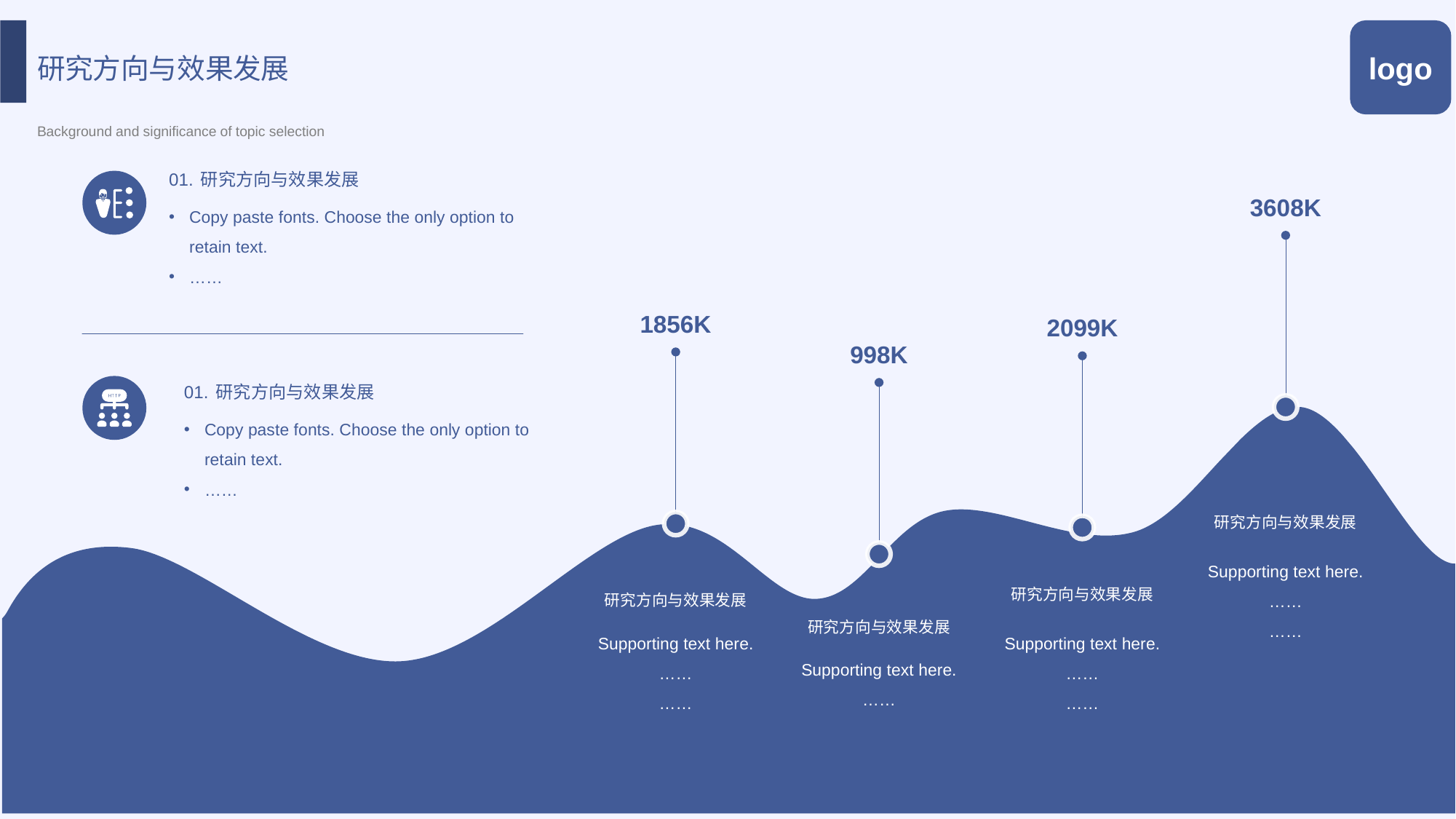

研究方向与效果发展

Background and significance of topic selection
logo
01.研究方向与效果发展
Copy paste fonts. Choose the only option to retain text.
……

3608K

研究方向与效果发展
Supporting text here.
……
……
1856K

研究方向与效果发展
Supporting text here.
……
……
2099K

研究方向与效果发展
Supporting text here.
……
……
998K

研究方向与效果发展
Supporting text here.
……

01.研究方向与效果发展
Copy paste fonts. Choose the only option to retain text.
……